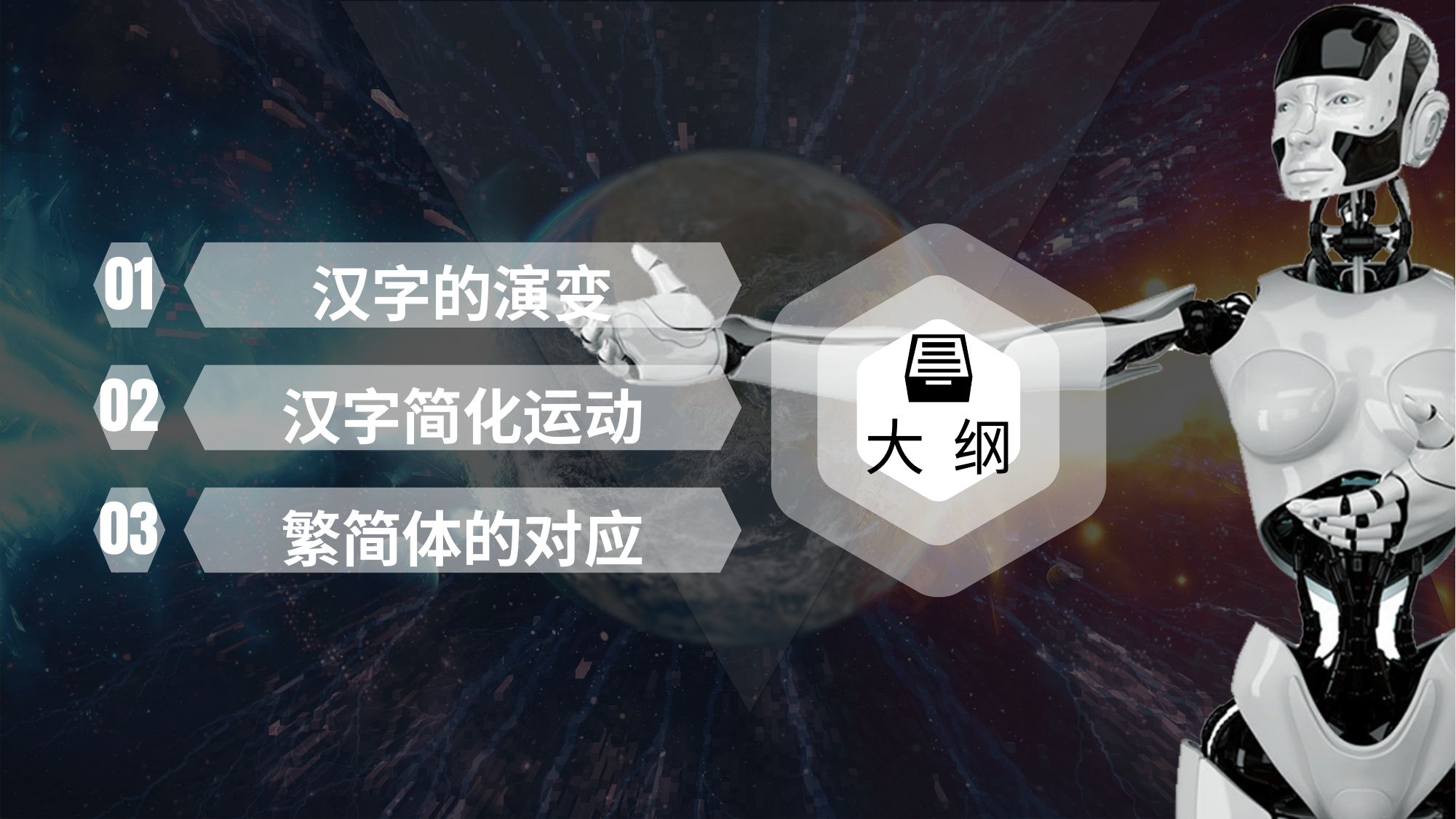

大  纲
汉字的演变
01
02
汉字简化运动
03
繁简体的对应